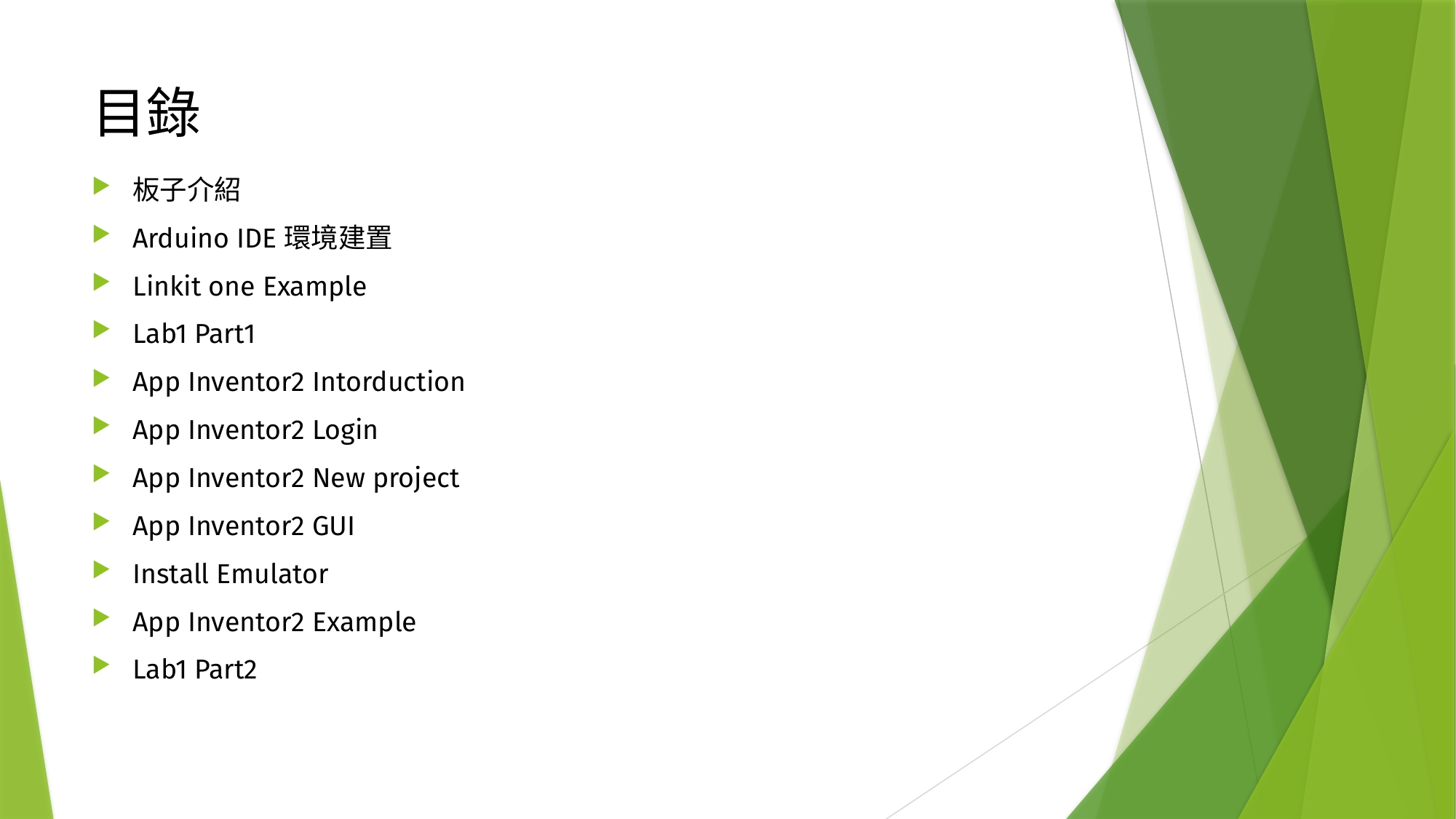

# 目錄
板子介紹
Arduino IDE環境建置
Linkit one Example
Lab1 Part1
App Inventor2 Intorduction
App Inventor2 Login
App Inventor2 New project
App Inventor2 GUI
Install Emulator
App Inventor2 Example
Lab1 Part2